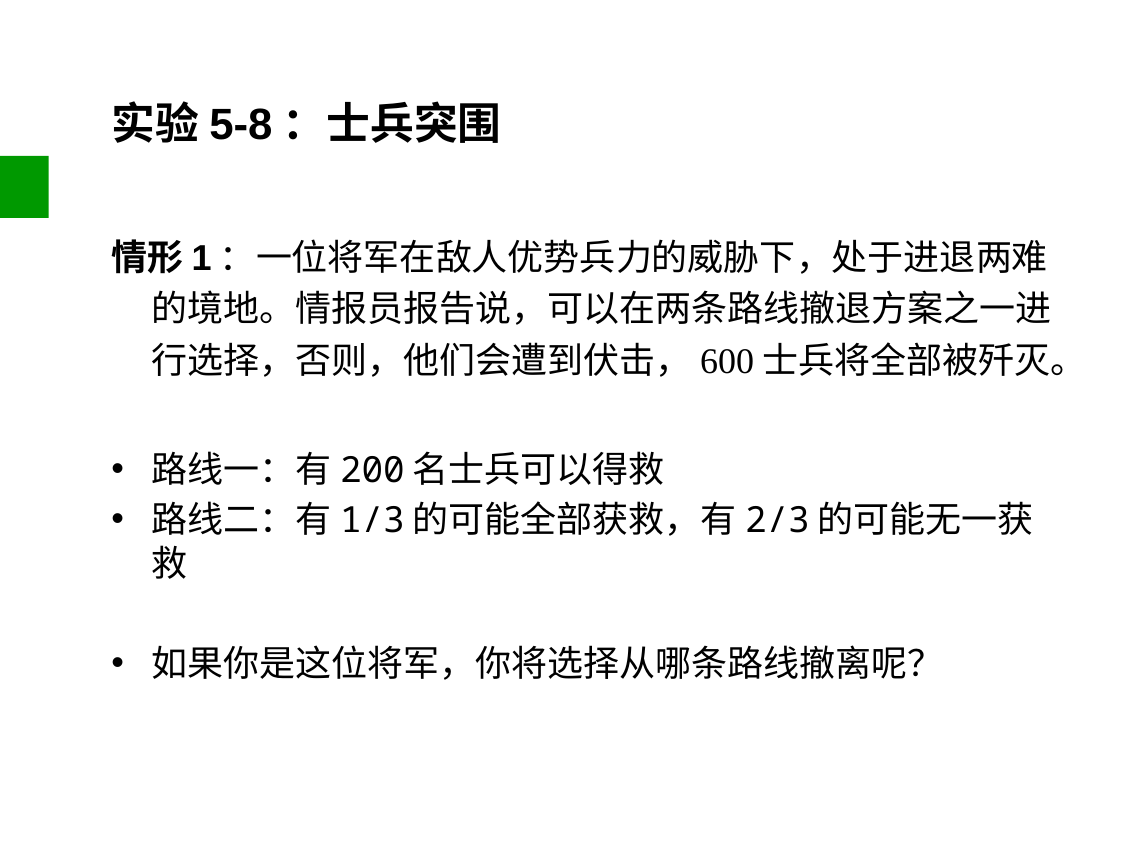

# 实验5-8：士兵突围

情形1：一位将军在敌人优势兵力的威胁下，处于进退两难的境地。情报员报告说，可以在两条路线撤退方案之一进行选择，否则，他们会遭到伏击，600士兵将全部被歼灭。

路线一：有200名士兵可以得救
路线二：有1/3的可能全部获救，有2/3的可能无一获救

如果你是这位将军，你将选择从哪条路线撤离呢？

59